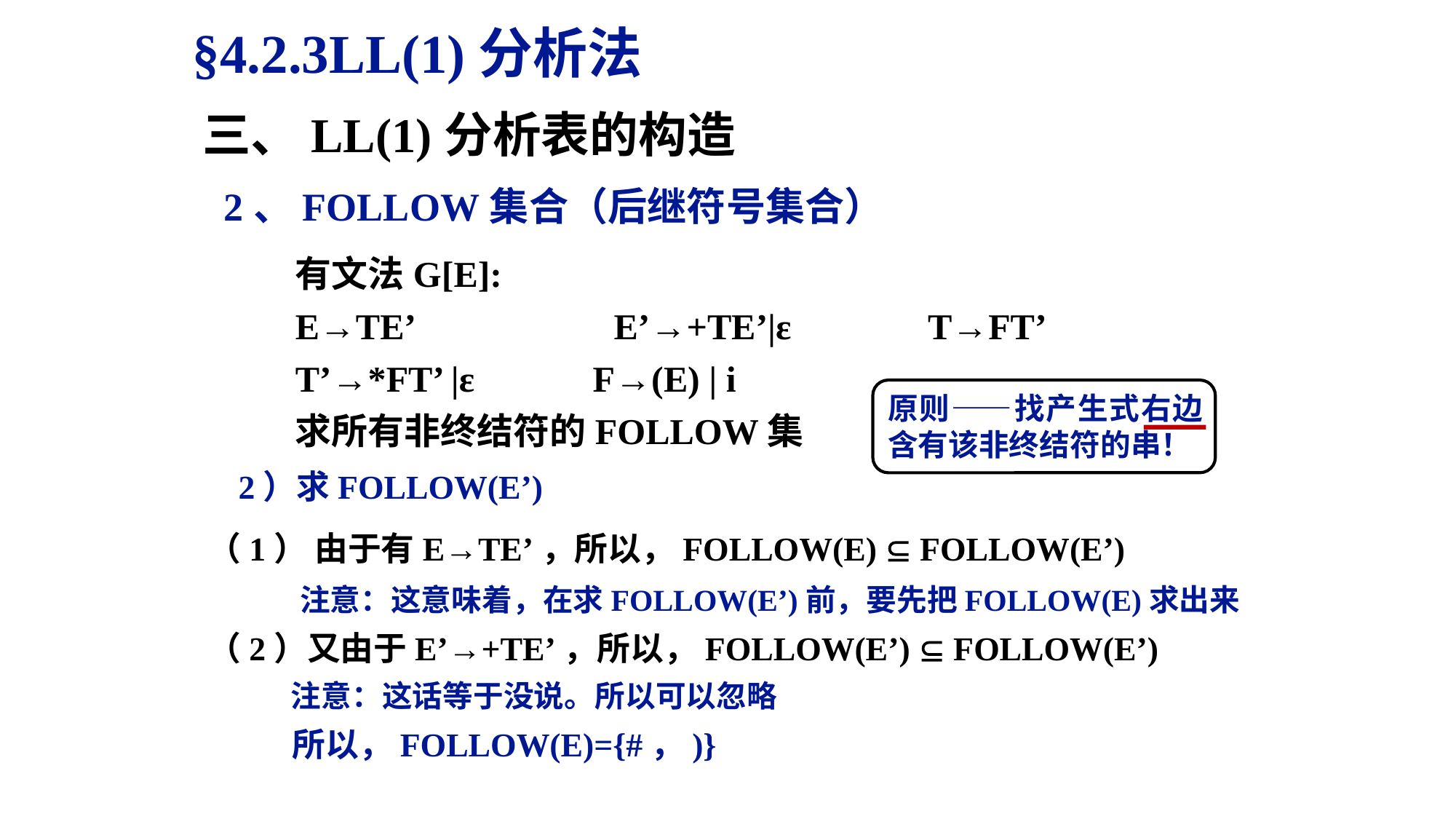

§4.2.3LL(1)分析法
三、LL(1)分析表的构造
2、FOLLOW集合（后继符号集合）
有文法G[E]:
E→TE’                      E’→+TE’|ε               T→FT’
T’→*FT’ |ε             F→(E) | i
求所有非终结符的FOLLOW集

原则——找产生式右边含有该非终结符的串！

2）求FOLLOW(E’)
（1） 由于有E→TE’，所以，FOLLOW(E) ⊆ FOLLOW(E’)
           注意：这意味着，在求FOLLOW(E’)前，要先把FOLLOW(E)求出来
（2）又由于E’→+TE’，所以，FOLLOW(E’) ⊆ FOLLOW(E’)
           注意：这话等于没说。所以可以忽略
          所以，FOLLOW(E)={#，)}